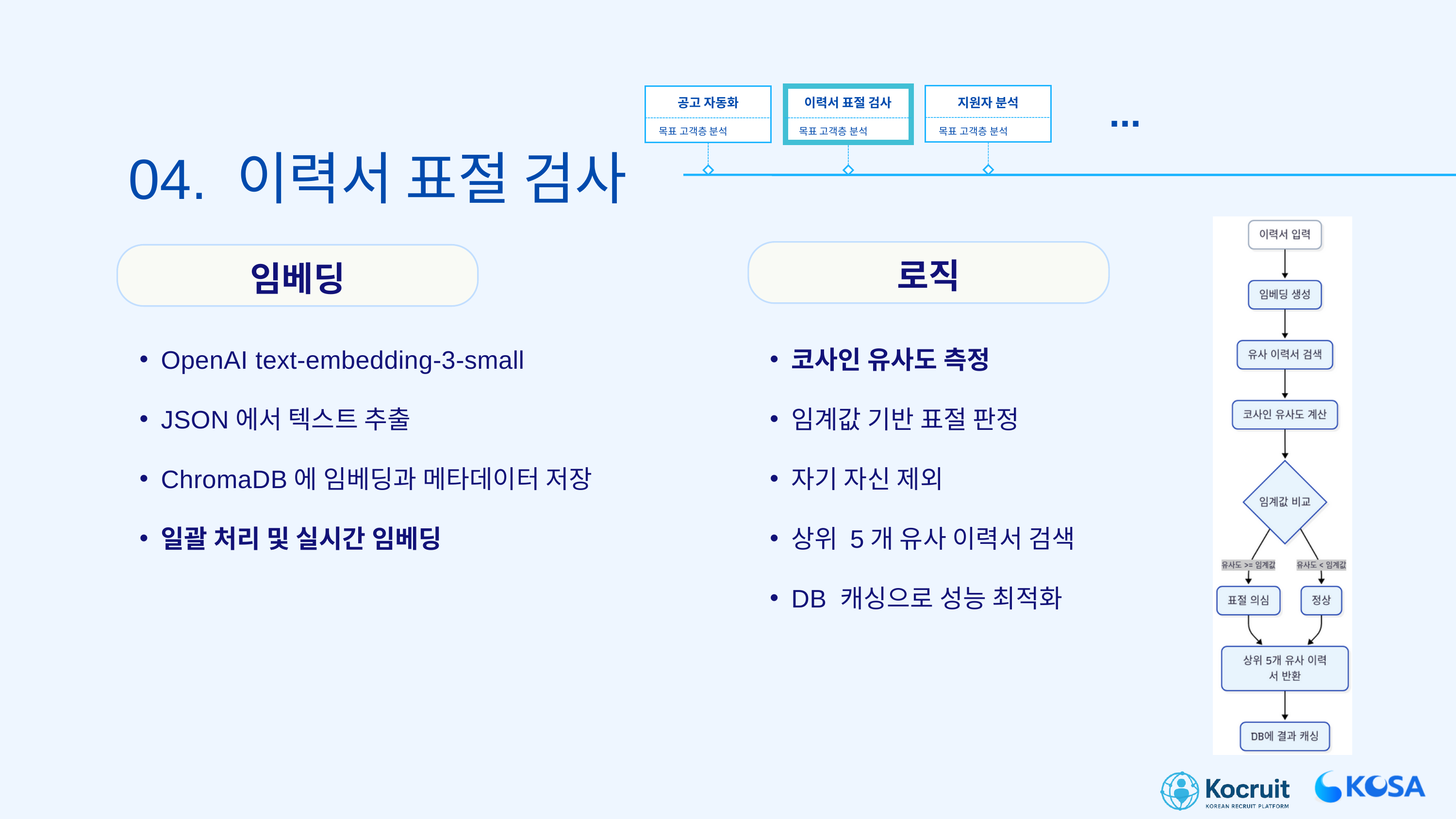

...
공고 자동화
지원자 분석
이력서 표절 검사

목표 고객층 분석
목표 고객층 분석
목표 고객층 분석
04. 이력서 표절 검사

로직
임베딩
OpenAI text-embedding-3-small
JSON에서 텍스트 추출
ChromaDB에 임베딩과 메타데이터 저장
일괄 처리 및 실시간 임베딩

코사인 유사도 측정
임계값 기반 표절 판정
자기 자신 제외
상위 5개 유사 이력서 검색
DB 캐싱으로 성능 최적화